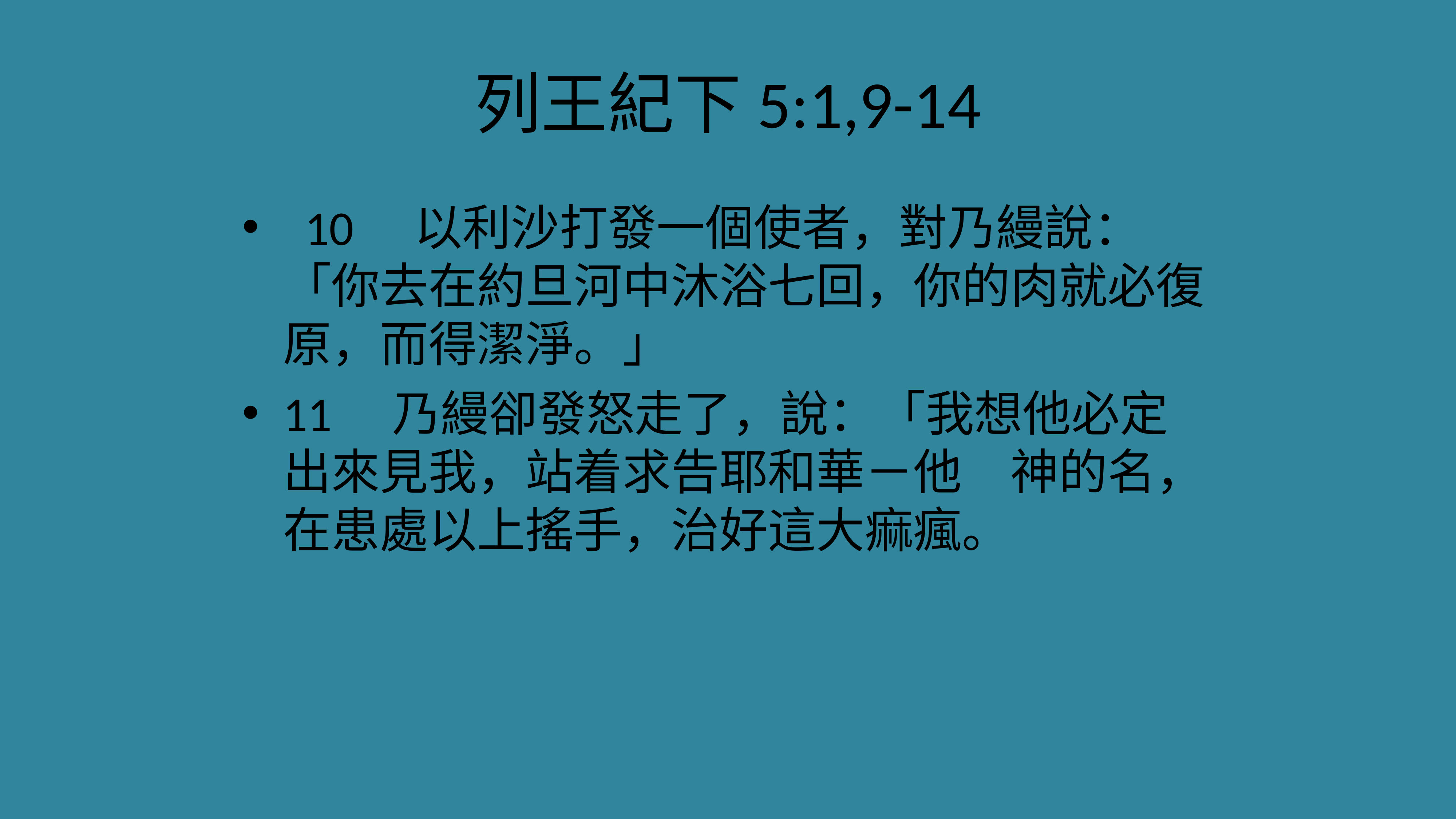

# 列王紀下5:1,9-14
  10　以利沙打發一個使者，對乃縵說：「你去在約旦河中沐浴七回，你的肉就必復原，而得潔淨。」
11　乃縵卻發怒走了，說：「我想他必定出來見我，站着求告耶和華－他　神的名，在患處以上搖手，治好這大痲瘋。